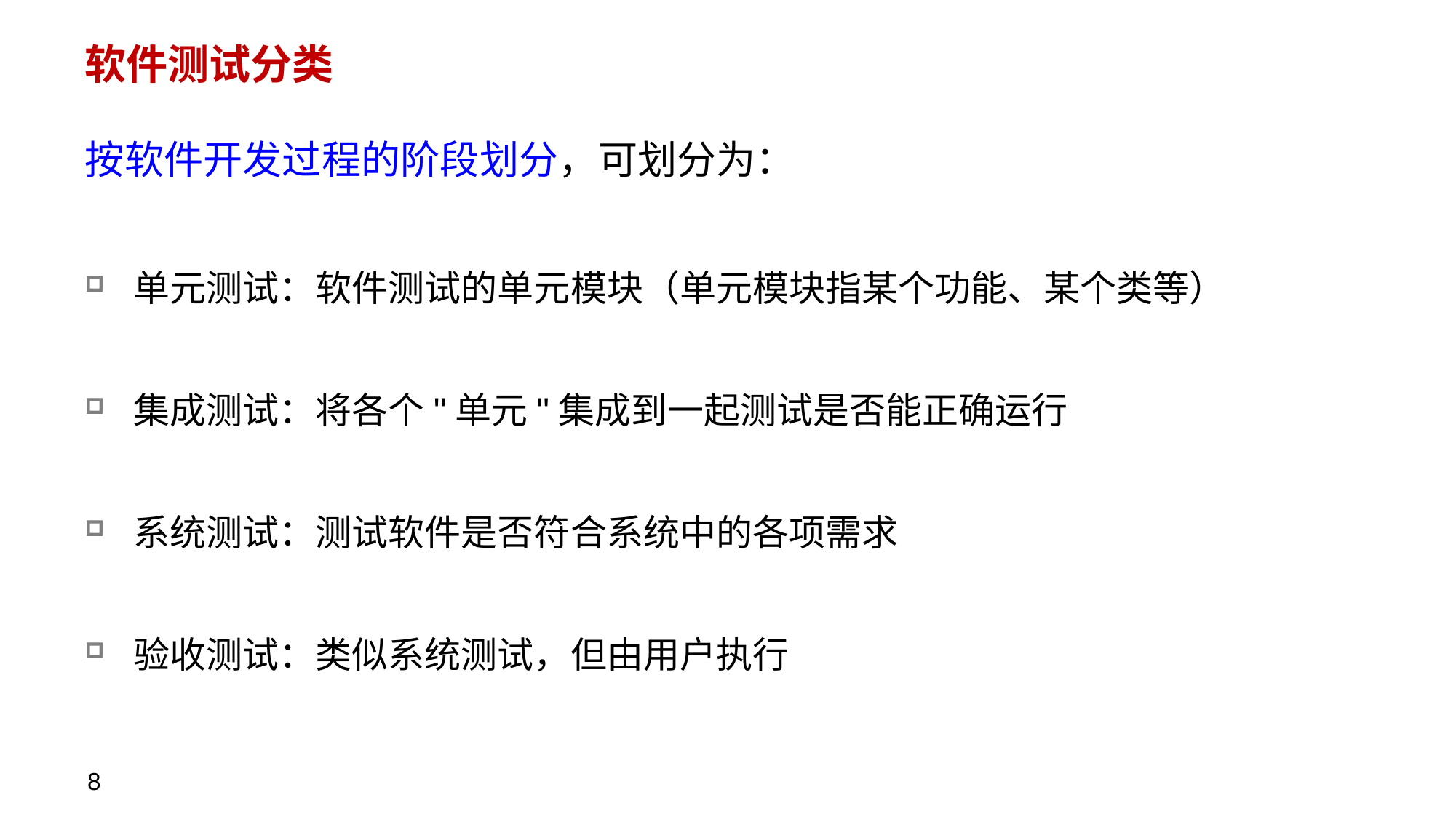

# 软件测试分类
按软件开发过程的阶段划分，可划分为：

单元测试：软件测试的单元模块（单元模块指某个功能、某个类等）

集成测试：将各个"单元"集成到一起测试是否能正确运行

系统测试：测试软件是否符合系统中的各项需求

验收测试：类似系统测试，但由用户执行
8